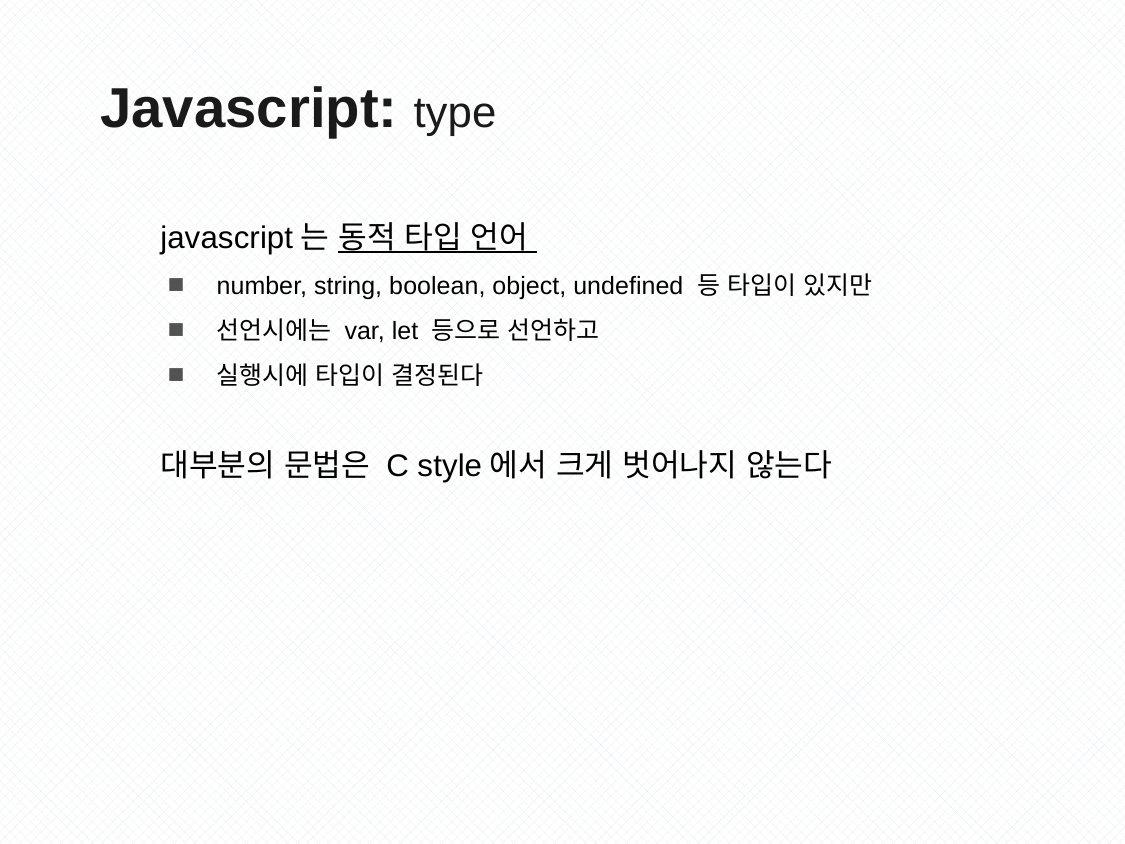

Javascript: type
javascript는 동적 타입 언어
number, string, boolean, object, undefined 등 타입이 있지만
선언시에는 var, let 등으로 선언하고
실행시에 타입이 결정된다
대부분의 문법은 C style에서 크게 벗어나지 않는다